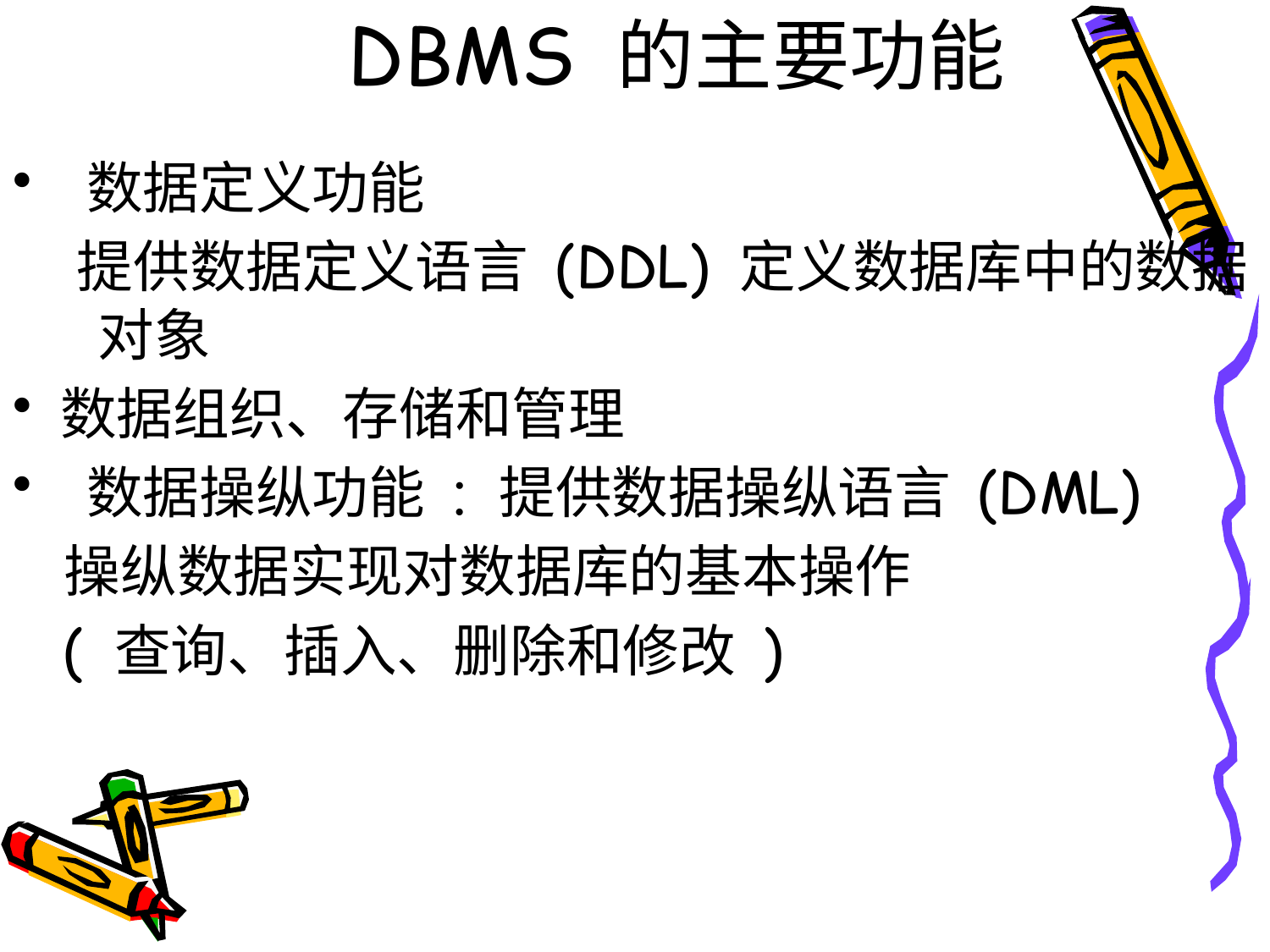

# DBMS 的主要功能
 数据定义功能
    提供数据定义语言 (DDL) 定义数据库中的数据    对象
数据组织、存储和管理
 数据操纵功能 : 提供数据操纵语言 (DML)
   操纵数据实现对数据库的基本操作
   ( 查询、插入、删除和修改 )